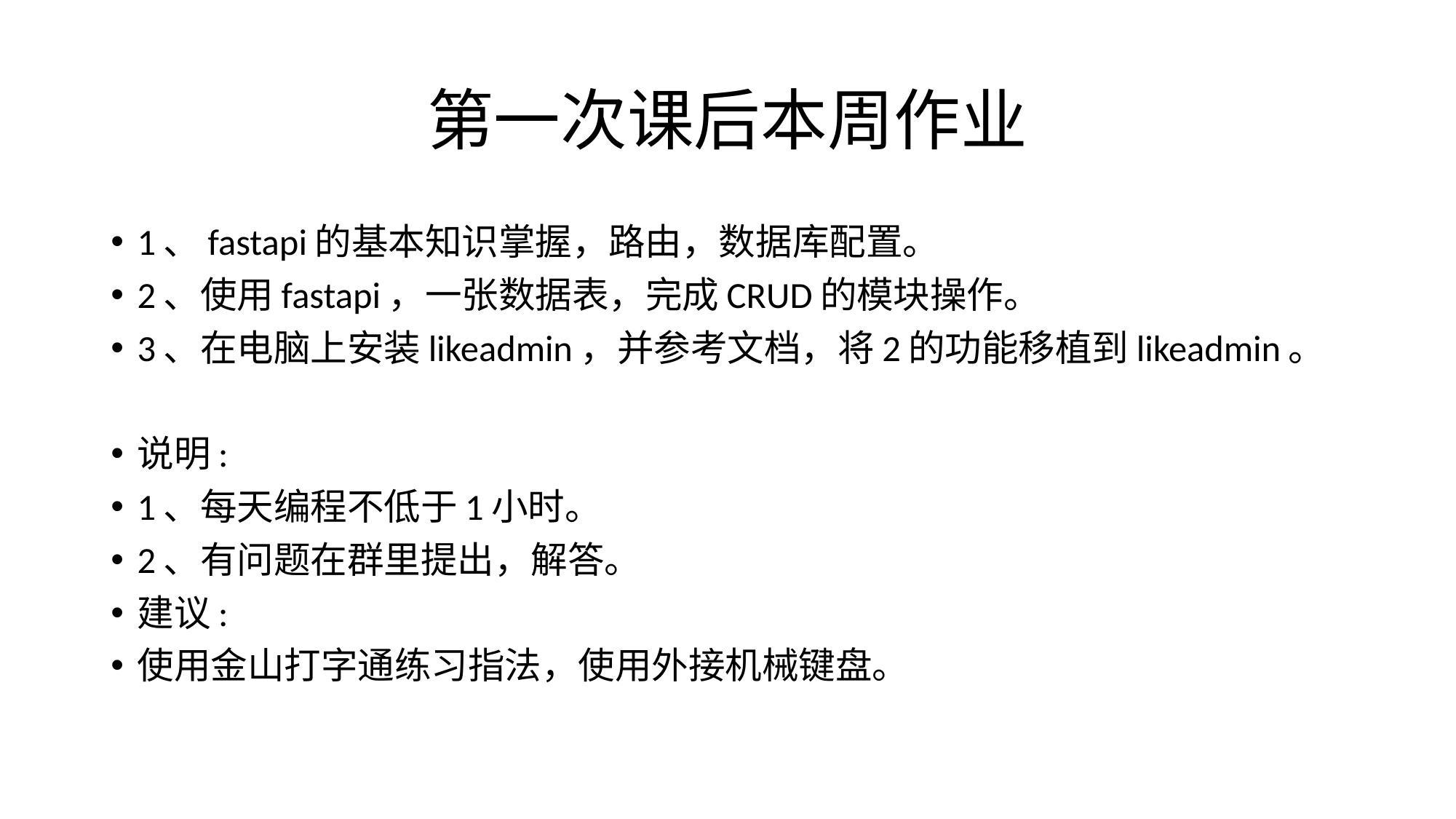

# 第一次课后本周作业
1、fastapi的基本知识掌握，路由，数据库配置。
2、使用fastapi，一张数据表，完成CRUD的模块操作。
3、在电脑上安装likeadmin，并参考文档，将2的功能移植到likeadmin。

说明:
1、每天编程不低于1小时。
2、有问题在群里提出，解答。
建议:
使用金山打字通练习指法，使用外接机械键盘。